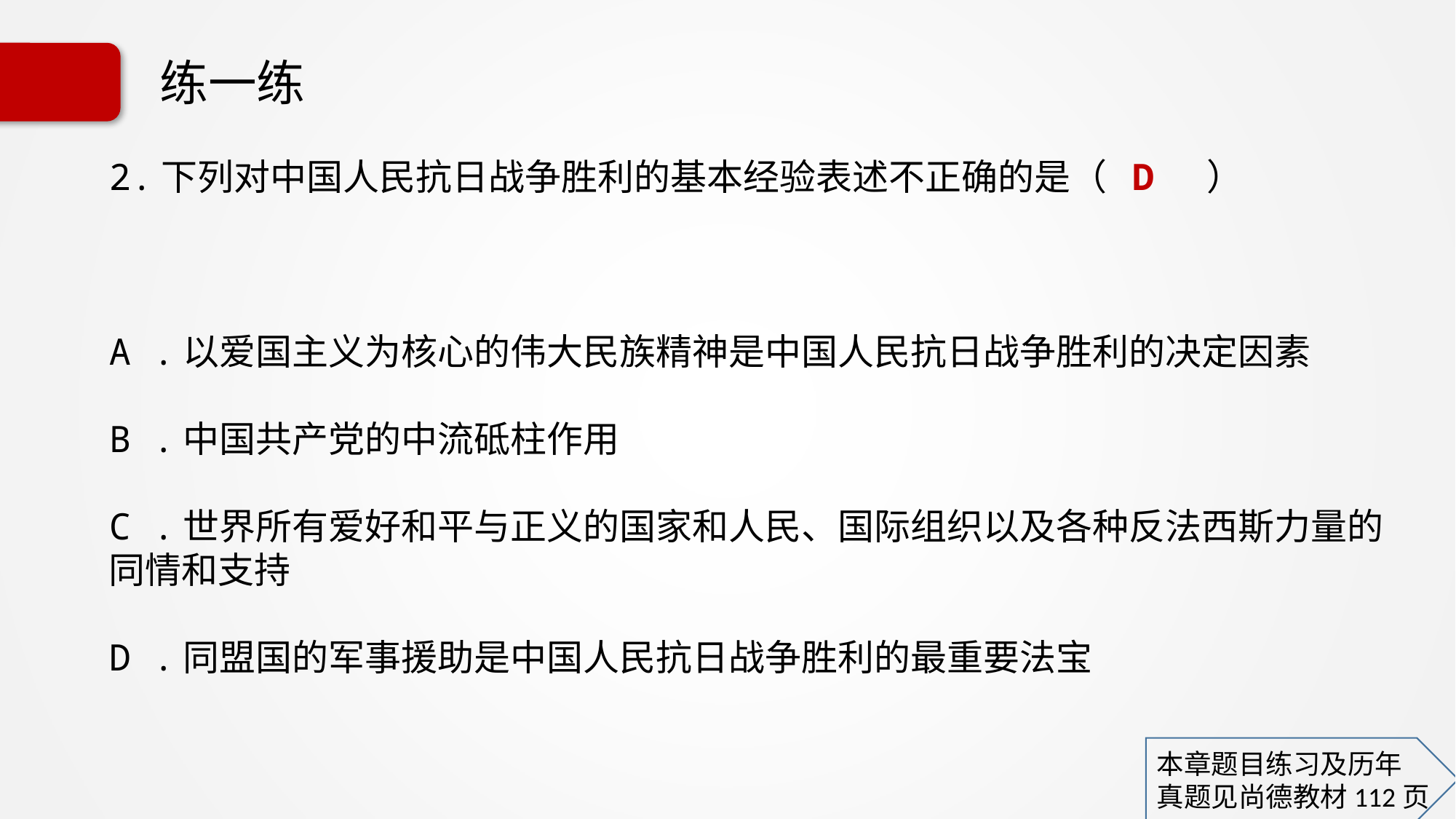

# 练一练
2.下列对中国人民抗日战争胜利的基本经验表述不正确的是（  D  ）

A .以爱国主义为核心的伟大民族精神是中国人民抗日战争胜利的决定因素

B .中国共产党的中流砥柱作用

C .世界所有爱好和平与正义的国家和人民、国际组织以及各种反法西斯力量的同情和支持

D .同盟国的军事援助是中国人民抗日战争胜利的最重要法宝

本章题目练习及历年
真题见尚德教材112页